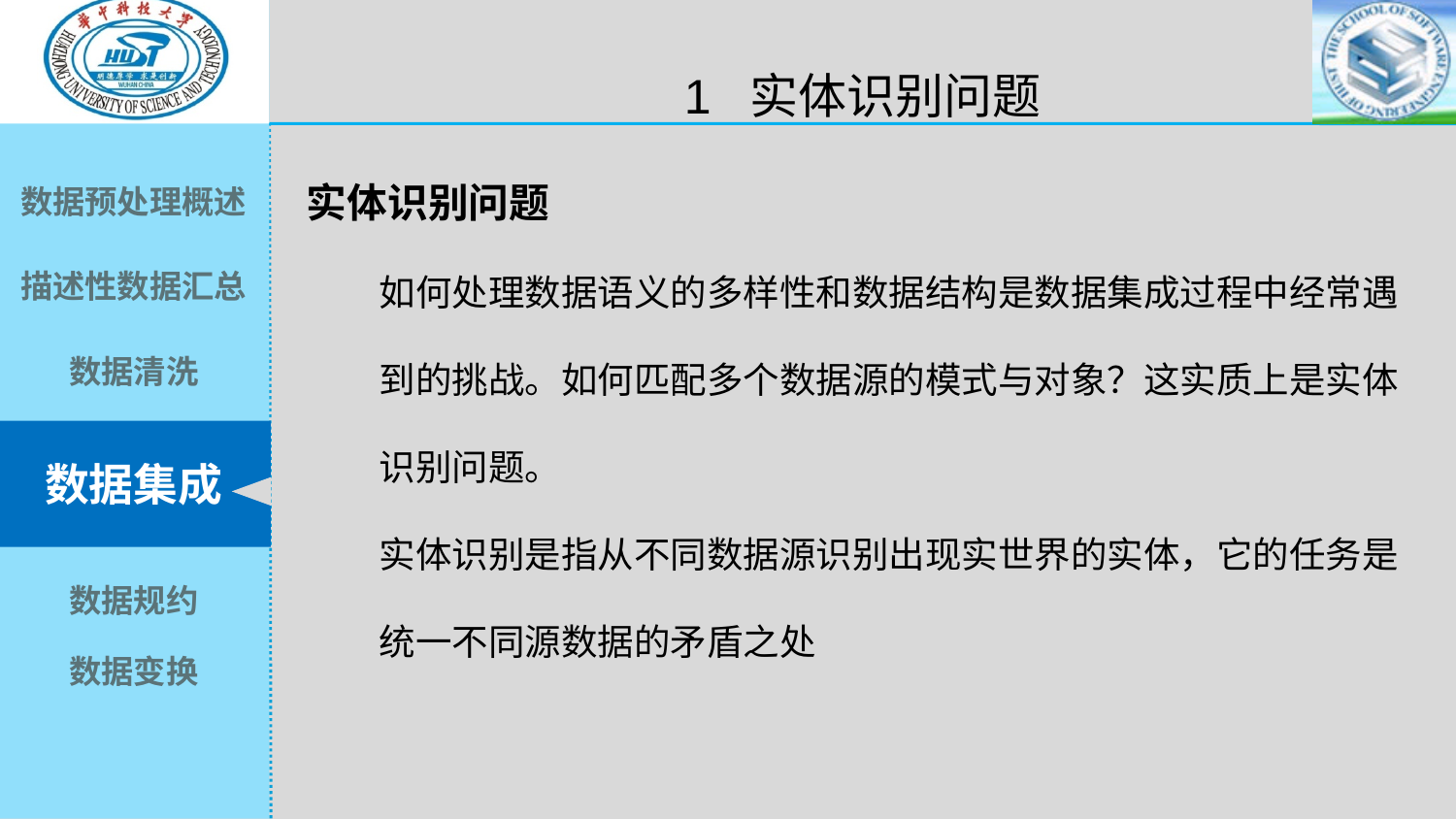

1  实体识别问题
实体识别问题
如何处理数据语义的多样性和数据结构是数据集成过程中经常遇到的挑战。如何匹配多个数据源的模式与对象？这实质上是实体识别问题。
实体识别是指从不同数据源识别出现实世界的实体，它的任务是统一不同源数据的矛盾之处